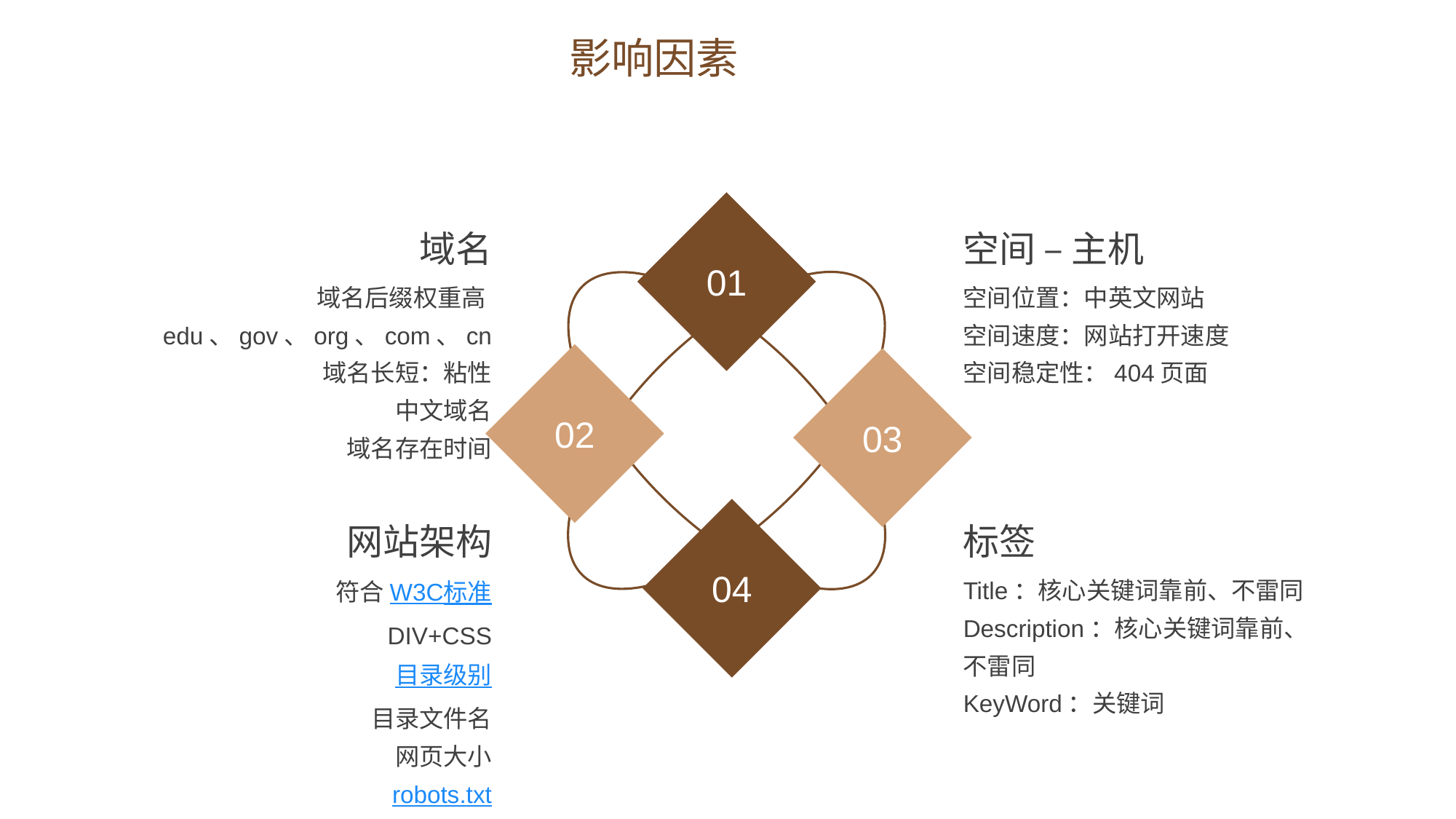

影响因素
01

02
03
04
域名
域名后缀权重高edu、gov、org、com、cn
域名长短：粘性
中文域名
域名存在时间
空间 – 主机
空间位置：中英文网站
空间速度：网站打开速度
空间稳定性：404页面
网站架构
符合W3C标准
DIV+CSS
目录级别
目录文件名
网页大小
robots.txt
标签
Title：核心关键词靠前、不雷同
Description：核心关键词靠前、不雷同
KeyWord：关键词